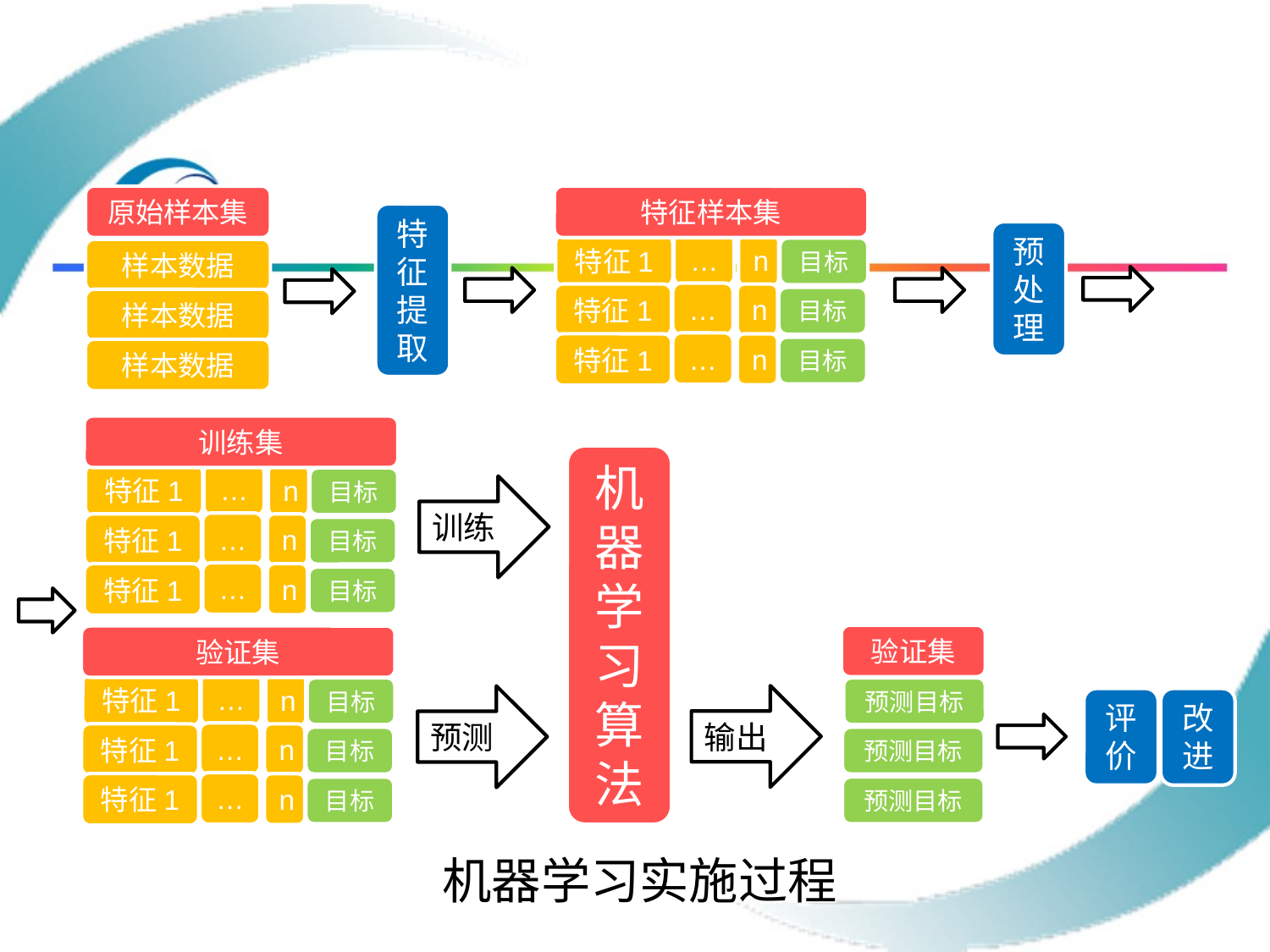

特征样本集
原始样本集
特征提取
预处理
…
特征1
n
目标
样本数据

…
特征1
n
目标
样本数据
…
特征1
n
目标
样本数据
训练集
机器学习算法
…
特征1
n
目标
训练
…
特征1
n
目标
…
特征1
n
目标

验证集
验证集
…
特征1
n
预测目标
目标
输出
预测
改进
评价

…
特征1
n
预测目标
目标
…
特征1
n
预测目标
目标
机器学习实施过程